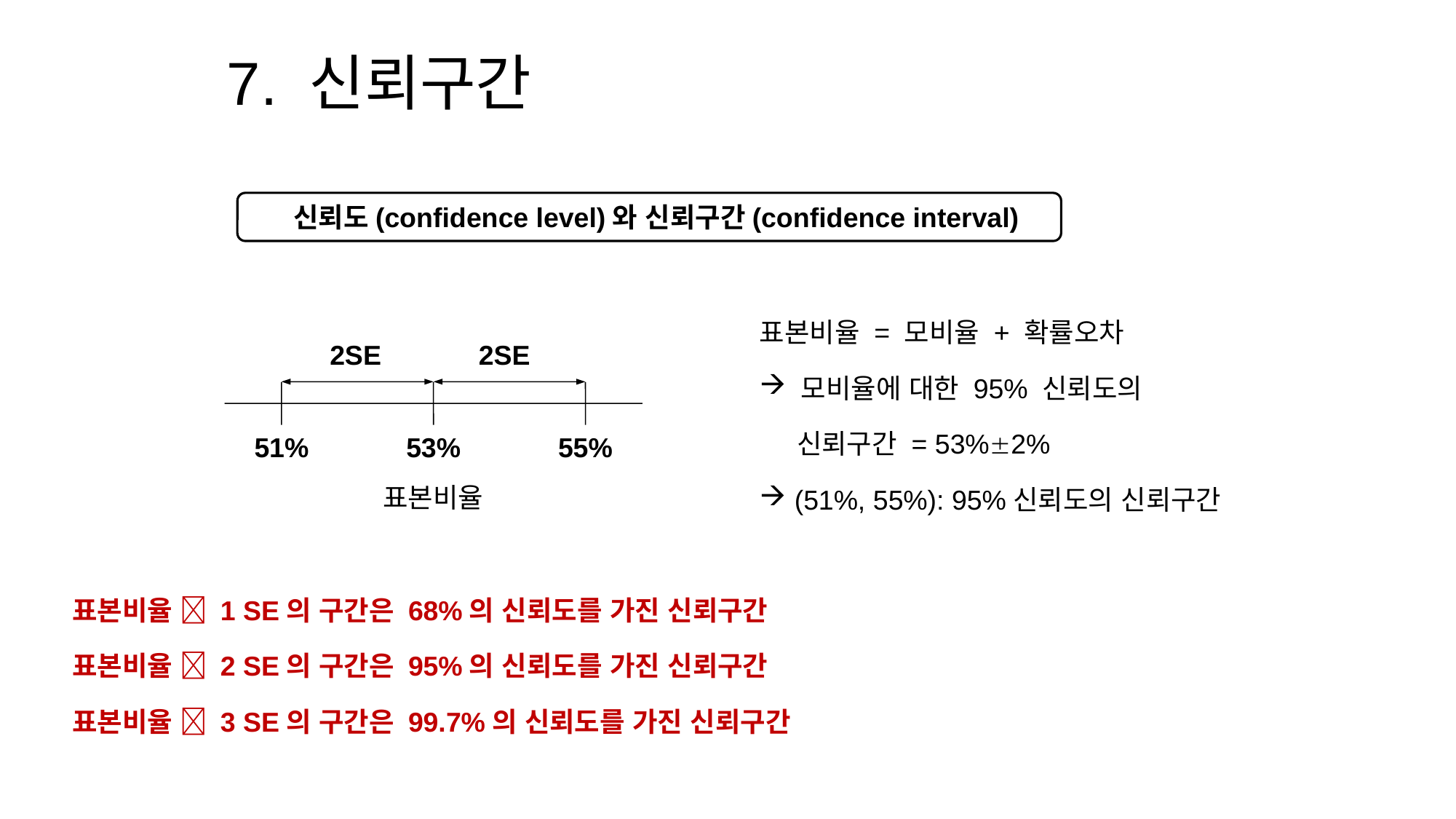

# 7. 신뢰구간
 신뢰도(confidence level)와 신뢰구간(confidence interval)
표본비율 = 모비율 + 확률오차
 모비율에 대한 95% 신뢰도의
    신뢰구간 = 53%±2%
 (51%, 55%): 95%신뢰도의 신뢰구간
2SE
2SE

51%
53%
55%
표본비율
표본비율 ± 1 SE의 구간은 68%의 신뢰도를 가진 신뢰구간
표본비율 ± 2 SE의 구간은 95%의 신뢰도를 가진 신뢰구간
표본비율 ± 3 SE의 구간은 99.7%의 신뢰도를 가진 신뢰구간